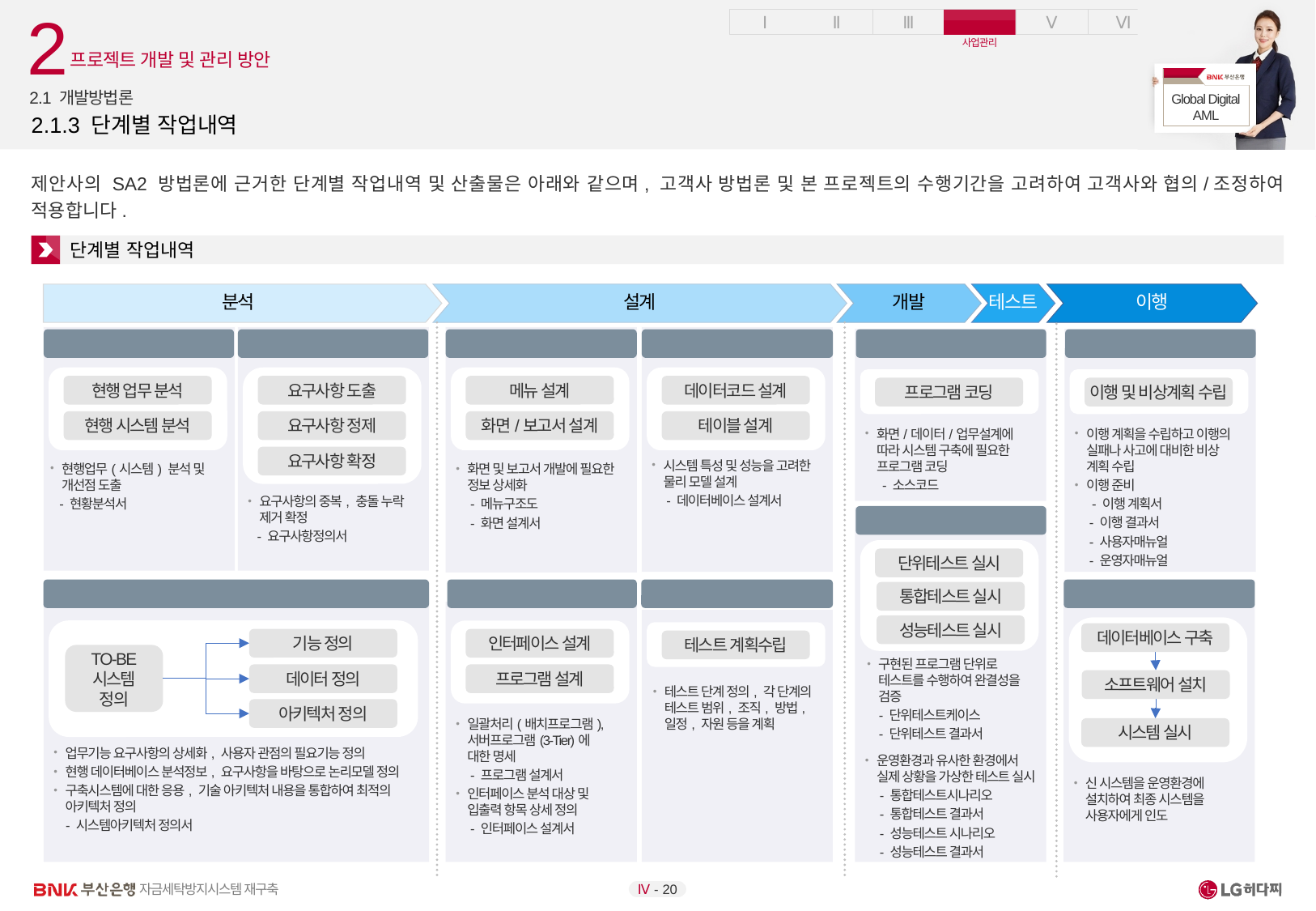

2
프로젝트 개발 및 관리 방안
2.1 개발방법론
# 2.1.3 단계별 작업내역
제안사의 SA2 방법론에 근거한 단계별 작업내역 및 산출물은 아래와 같으며, 고객사 방법론 및 본 프로젝트의 수행기간을 고려하여 고객사와 협의/조정하여 적용합니다.
단계별 작업내역

분석
설계
개발
테스트
이행

현황분석
요구사항 정의
화면 설계
데이터 설계
개발
이행계획 수립

요구사항 도출
현행 업무 분석
메뉴 설계
데이터코드 설계
프로그램 코딩
이행 및 비상계획 수립
현행 시스템 분석
화면/보고서 설계
테이블 설계
요구사항 정제
화면/데이터/업무설계에
따라 시스템 구축에 필요한 프로그램 코딩
      - 소스코드
이행 계획을 수립하고 이행의 실패나 사고에 대비한 비상 계획 수립
이행 준비
      - 이행 계획서
     - 이행 결과서
     - 사용자매뉴얼
     - 운영자매뉴얼
요구사항 확정
시스템 특성 및 성능을 고려한 물리 모델 설계
     - 데이터베이스 설계서
현행업무(시스템) 분석 및 개선점 도출
   - 현황분석서
화면 및 보고서 개발에 필요한 정보 상세화
     - 메뉴구조도
     - 화면 설계서
요구사항의 중복, 충돌 누락 제거 확정
   - 요구사항정의서
테스트 실시

단위테스트 실시
신 업무 정의
업무설계
테스트 설계
이행

통합테스트 실시

성능테스트 실시

데이터베이스 구축
기능 정의
인터페이스 설계
테스트 계획수립
TO-BE
시스템
정의
구현된 프로그램 단위로
테스트를 수행하여 완결성을 검증
    - 단위테스트케이스
    - 단위테스트 결과서
데이터 정의
프로그램 설계
소프트웨어 설치
테스트 단계 정의, 각 단계의
테스트 범위, 조직, 방법, 일정, 자원 등을 계획
아키텍처 정의
일괄처리(배치프로그램),
서버프로그램(3-Tier)에
대한 명세
     - 프로그램 설계서
인터페이스 분석 대상 및
입출력 항목 상세 정의
     - 인터페이스 설계서
시스템 실시
업무기능 요구사항의 상세화, 사용자 관점의 필요기능 정의
현행 데이터베이스 분석정보, 요구사항을 바탕으로 논리모델 정의
구축시스템에 대한 응용, 기술 아키텍처 내용을 통합하여 최적의
아키텍처 정의
    - 시스템아키텍처 정의서
운영환경과 유사한 환경에서
실제 상황을 가상한 테스트 실시
     - 통합테스트시나리오
     - 통합테스트 결과서
     - 성능테스트 시나리오
     - 성능테스트 결과서
신 시스템을 운영환경에
설치하여 최종 시스템을
사용자에게 인도
Ⅳ - 20